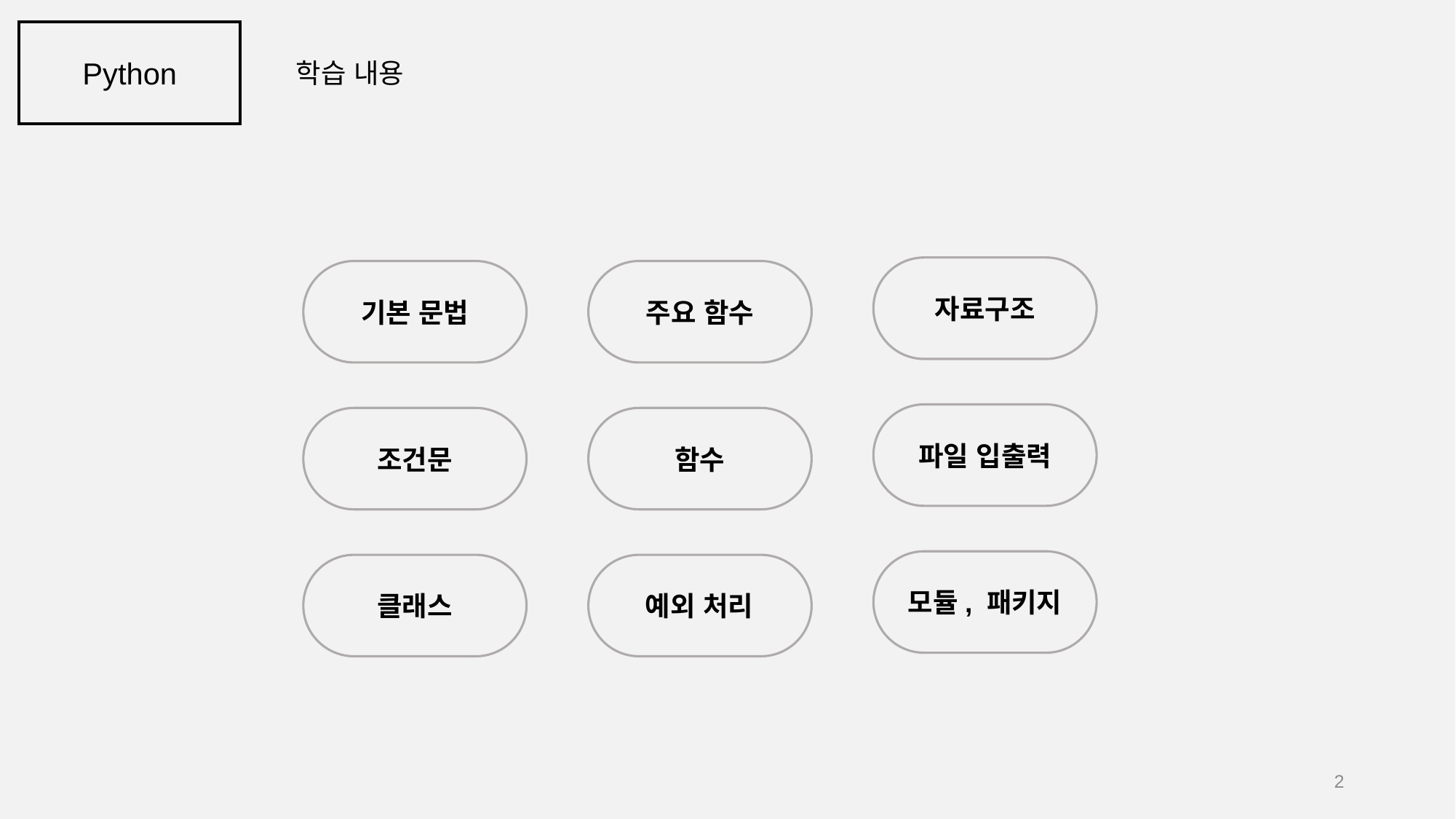

Python
학습 내용
자료구조
기본 문법
주요 함수
파일 입출력
조건문
함수
모듈, 패키지
클래스
예외 처리
2